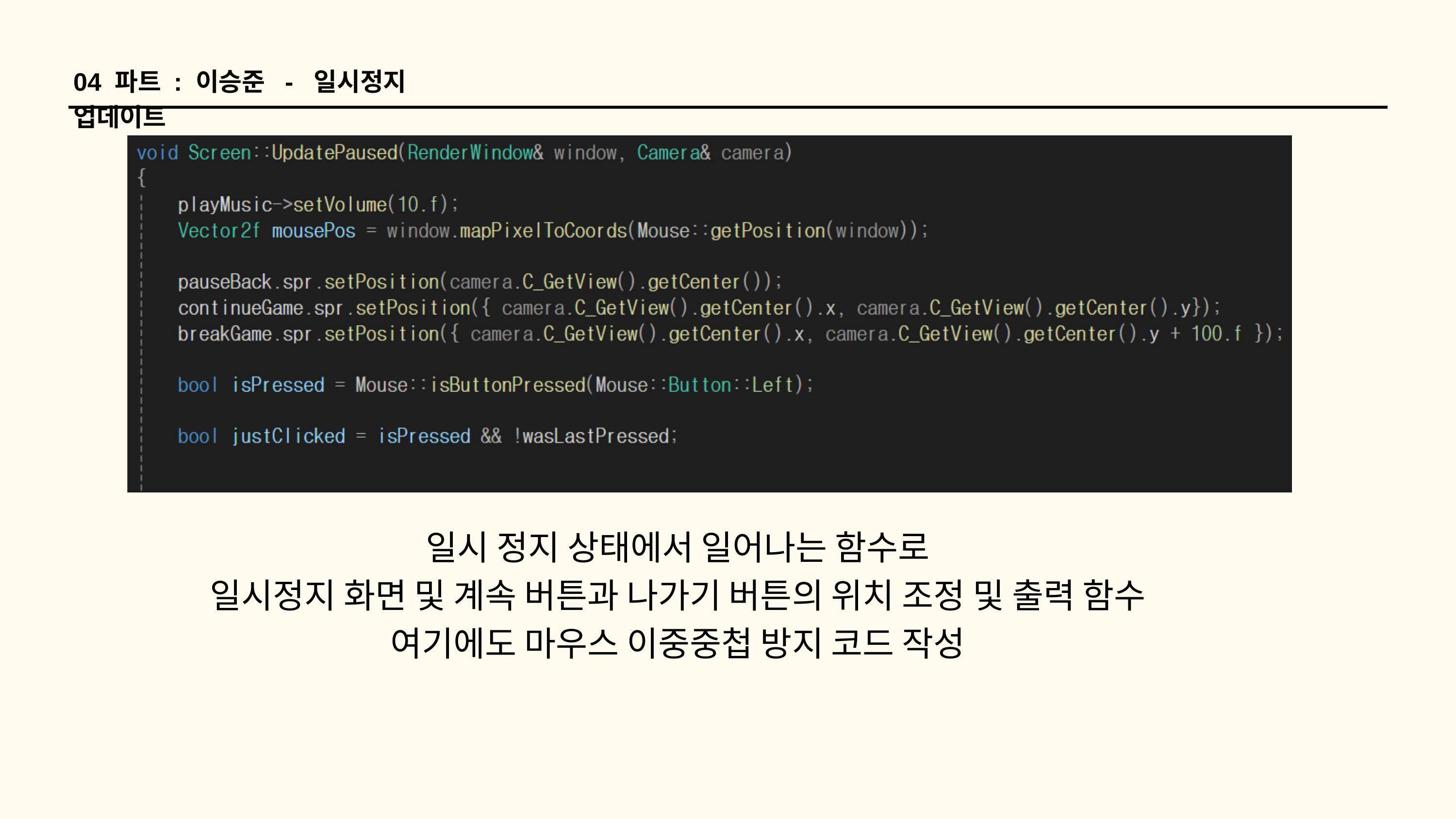

04 파트 : 이승준  -  일시정지 업데이트

일시 정지 상태에서 일어나는 함수로
일시정지 화면 및 계속 버튼과 나가기 버튼의 위치 조정 및 출력 함수
여기에도 마우스 이중중첩 방지 코드 작성